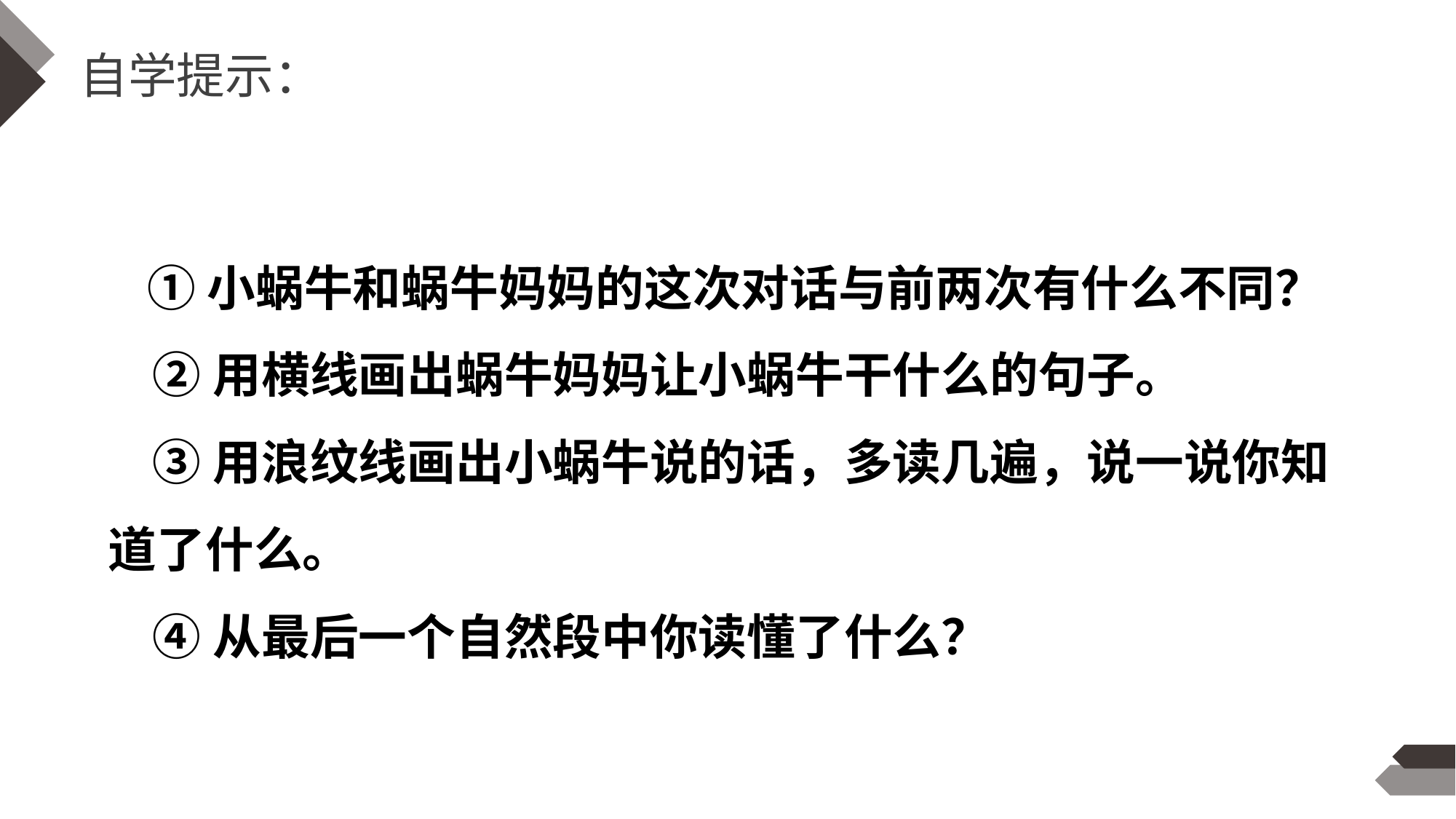

自学提示：
    ①小蜗牛和蜗牛妈妈的这次对话与前两次有什么不同？
    ②用横线画出蜗牛妈妈让小蜗牛干什么的句子。
    ③用浪纹线画出小蜗牛说的话，多读几遍，说一说你知道了什么。
    ④从最后一个自然段中你读懂了什么？